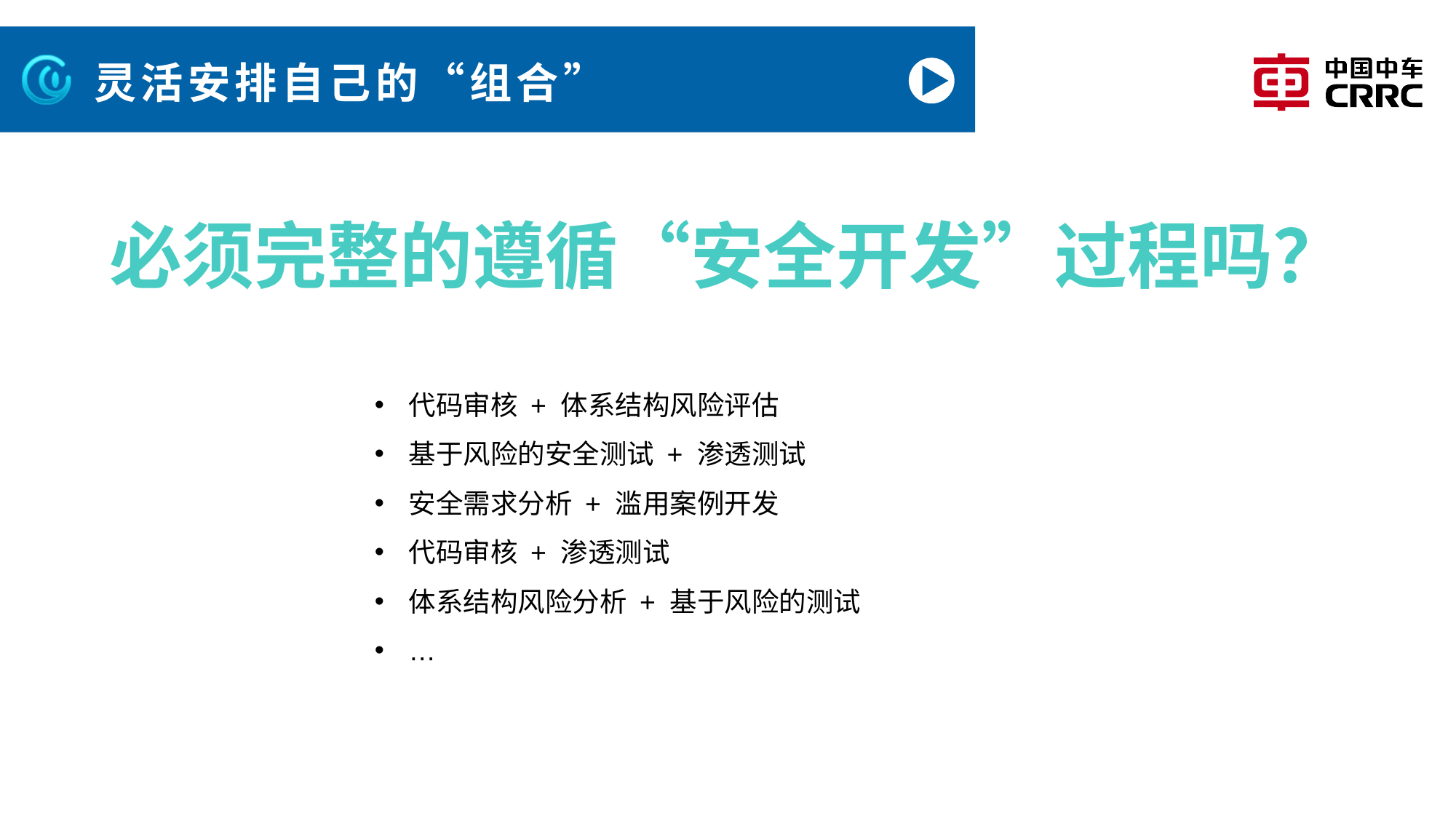

# 灵活安排自己的“组合”
必须完整的遵循“安全开发”过程吗？
代码审核 + 体系结构风险评估
基于风险的安全测试 + 渗透测试
安全需求分析 + 滥用案例开发
代码审核 + 渗透测试
体系结构风险分析 + 基于风险的测试
…
94